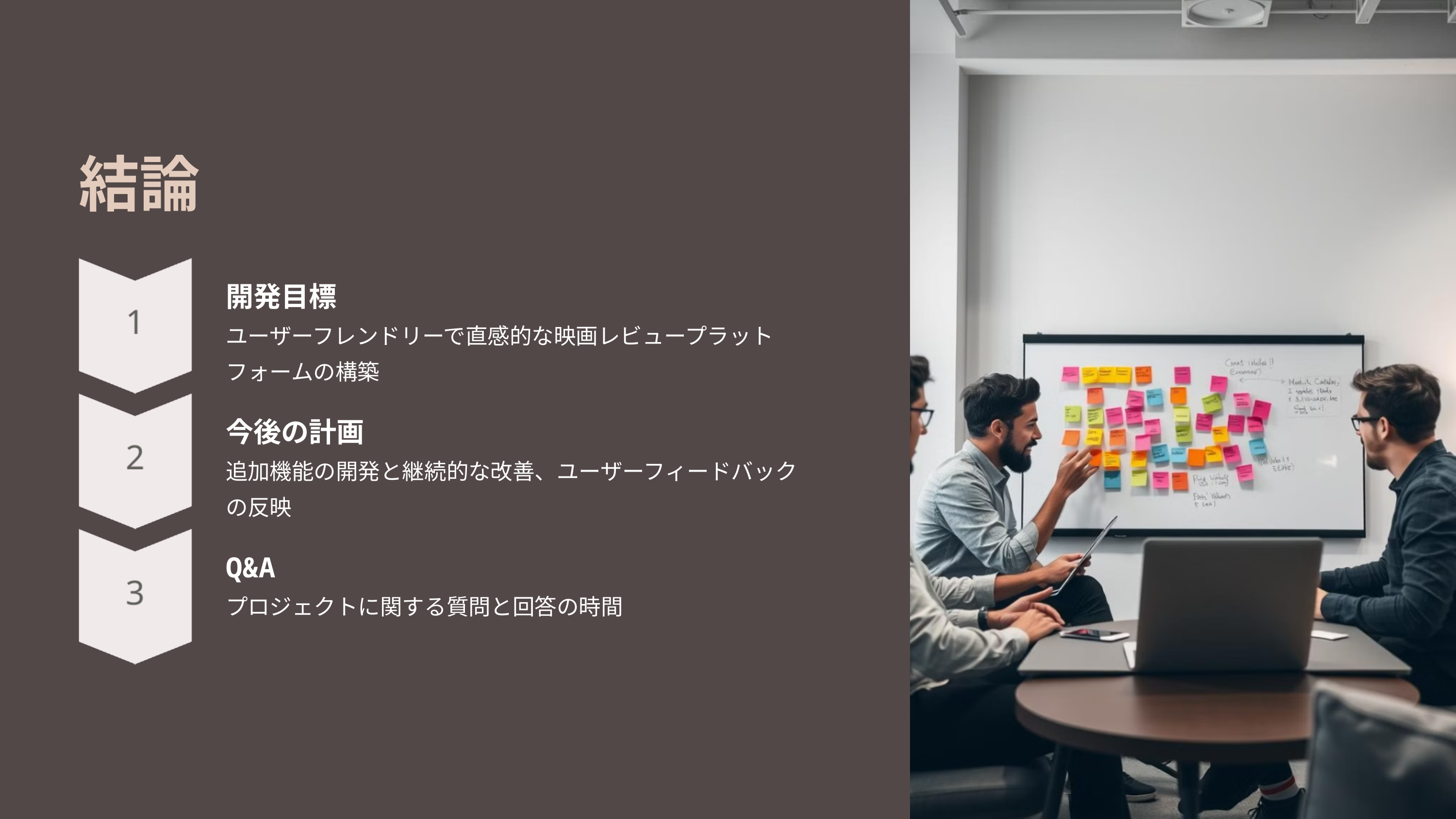

結論

開発目標

ユーザーフレンドリーで直感的な映画レビュープラットフォームの構築

今後の計画

追加機能の開発と継続的な改善、ユーザーフィードバックの反映

Q&A

プロジェクトに関する質問と回答の時間